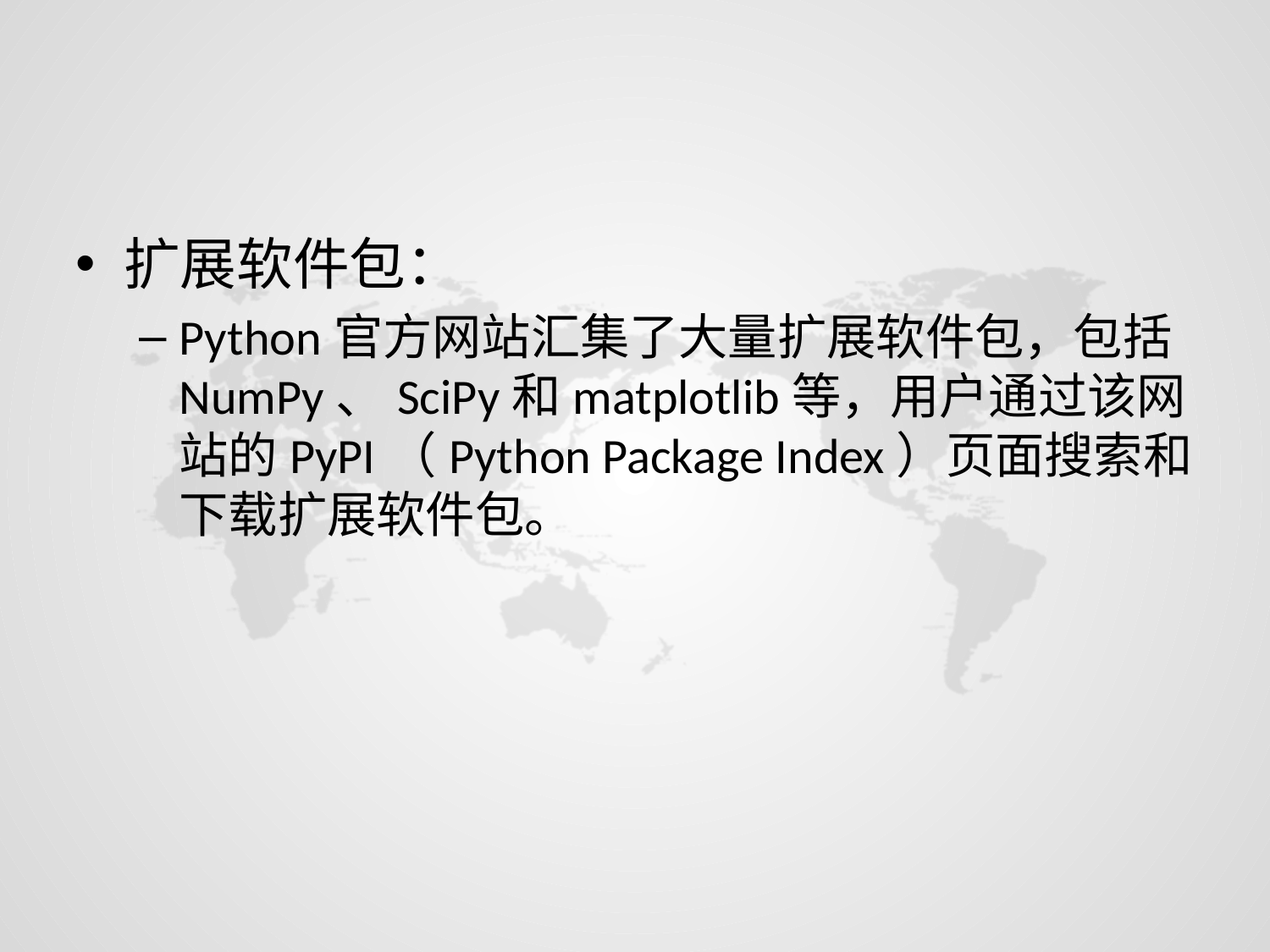

#
扩展软件包：
Python官方网站汇集了大量扩展软件包，包括NumPy、SciPy和matplotlib等，用户通过该网站的PyPI（Python Package Index）页面搜索和下载扩展软件包。